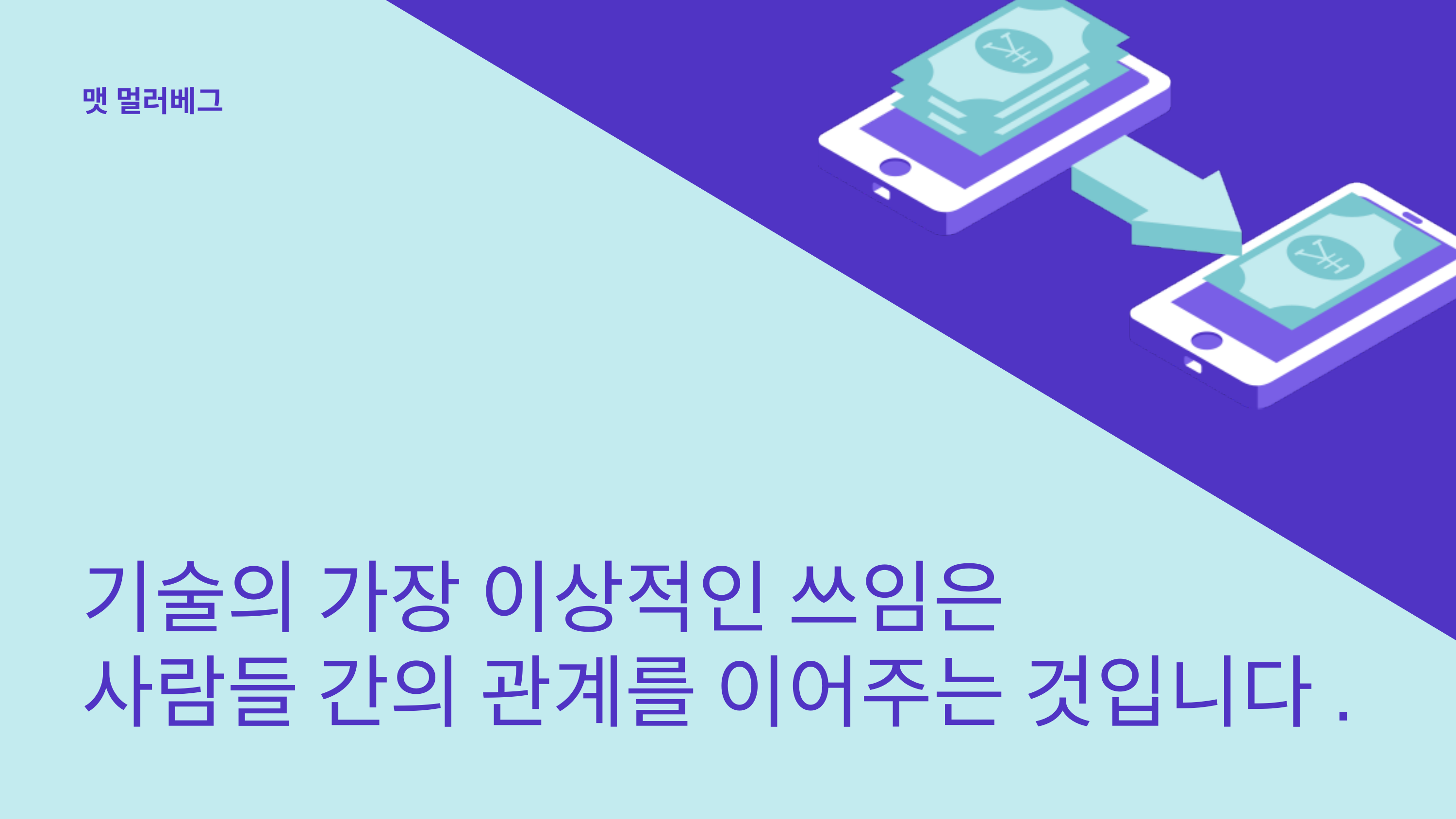

맷 멀러베그

기술의 가장 이상적인 쓰임은
사람들 간의 관계를 이어주는 것입니다.